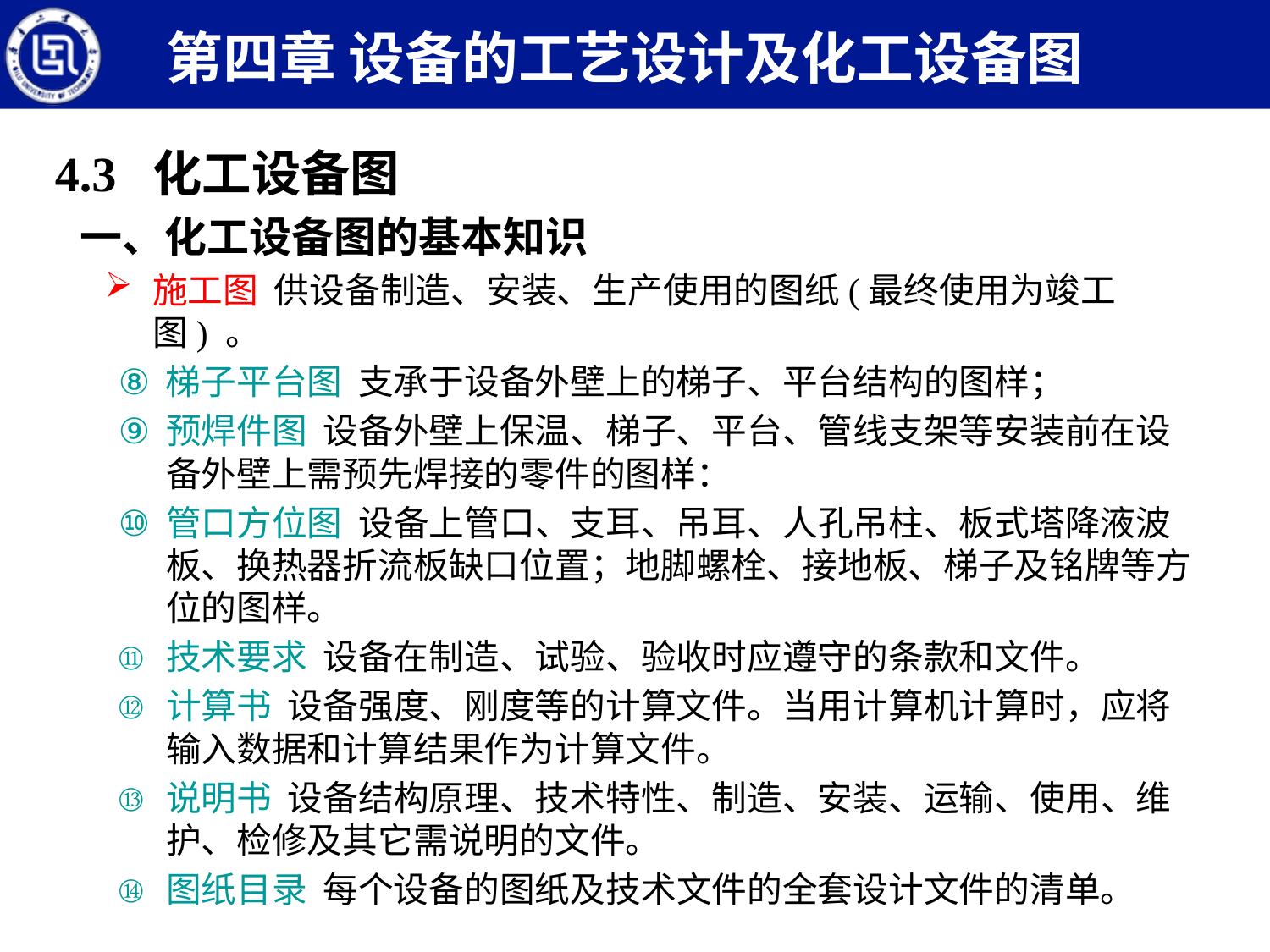

第四章 设备的工艺设计及化工设备图
4.3  化工设备图
一、化工设备图的基本知识
施工图  供设备制造、安装、生产使用的图纸(最终使用为竣工图) 。
梯子平台图  支承于设备外壁上的梯子、平台结构的图样；
预焊件图  设备外壁上保温、梯子、平台、管线支架等安装前在设备外壁上需预先焊接的零件的图样：
管口方位图  设备上管口、支耳、吊耳、人孔吊柱、板式塔降液波板、换热器折流板缺口位置；地脚螺栓、接地板、梯子及铭牌等方位的图样。
技术要求  设备在制造、试验、验收时应遵守的条款和文件。
计算书  设备强度、刚度等的计算文件。当用计算机计算时，应将输入数据和计算结果作为计算文件。
说明书  设备结构原理、技术特性、制造、安装、运输、使用、维护、检修及其它需说明的文件。
图纸目录  每个设备的图纸及技术文件的全套设计文件的清单。